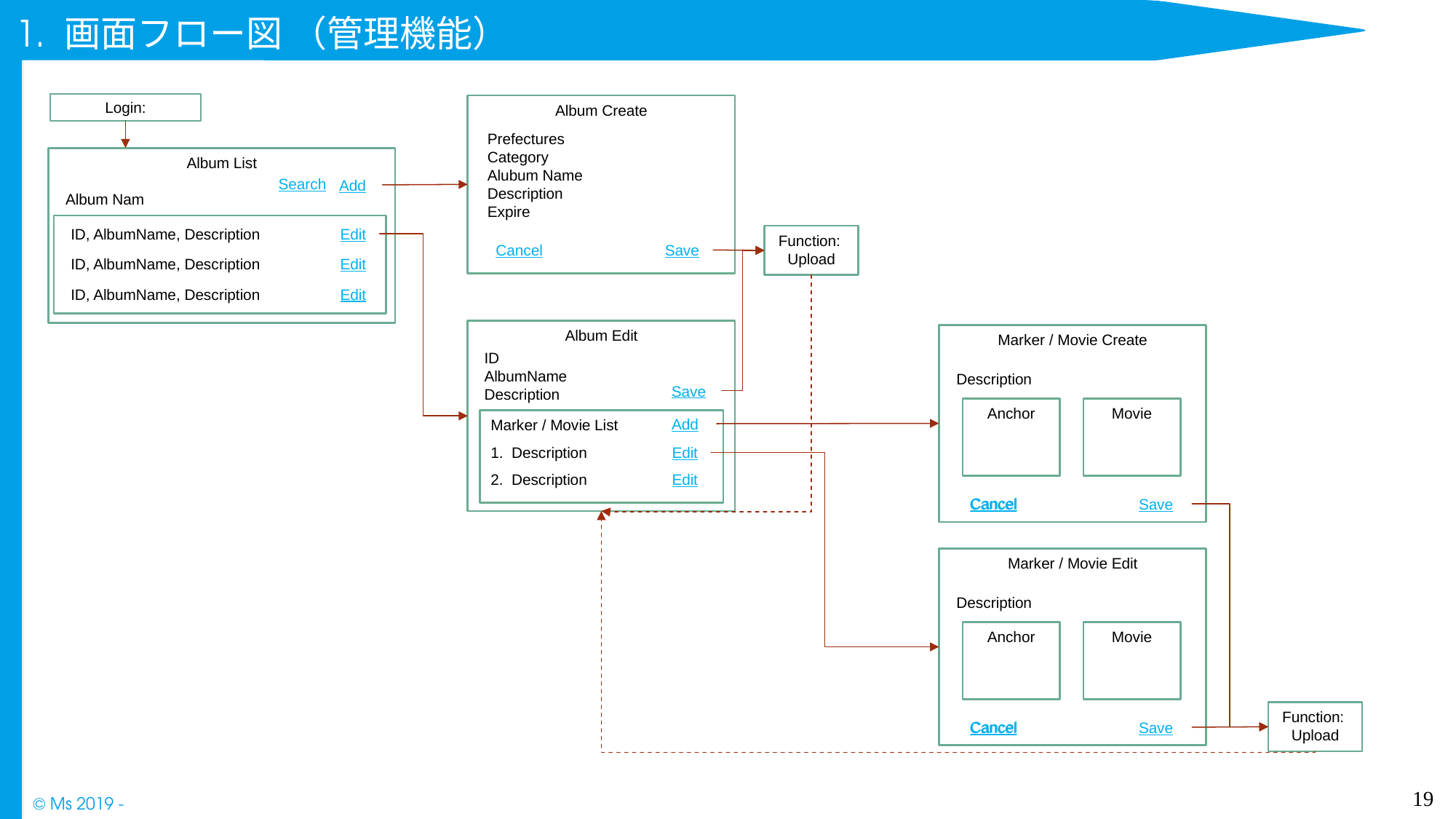

# 1. 画面フロー図 （管理機能）
Login:
Album Create
Prefectures
Category
Alubum Name
Description
Expire
Album List
Search
Add
Album Nam

ID, AlbumName, Description
Edit
Function:  Upload
Cancel
Save
ID, AlbumName, Description
Edit
ID, AlbumName, Description
Edit
Album Edit
Marker / Movie Create
ID
AlbumName
Description
Description
Save
Anchor
Movie
Add
Marker / Movie List
1.  Description
Edit
2.  Description
Edit
Cancel
Cancel
Save
Marker / Movie Edit
Description
Anchor
Movie
Function:  Upload
Cancel
Cancel
Save
19